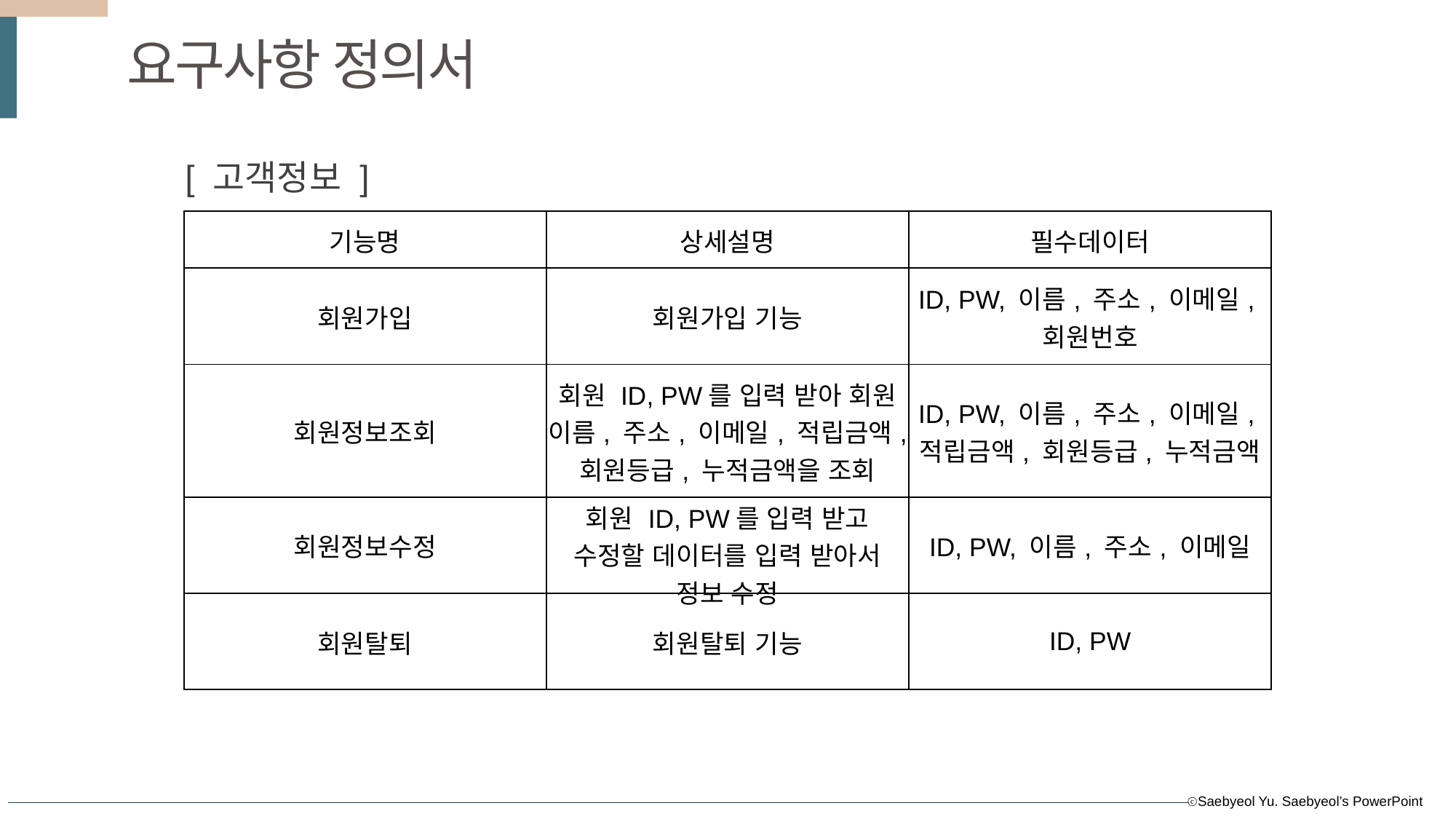

요구사항 정의서
[ 고객정보 ]
| 기능명 | 상세설명 | 필수데이터 |
| --- | --- | --- |
| 회원가입 | 회원가입 기능 | ID, PW, 이름, 주소, 이메일, 회원번호 |
| 회원정보조회 | 회원 ID, PW를 입력 받아 회원 이름, 주소, 이메일, 적립금액, 회원등급, 누적금액을 조회 | ID, PW, 이름, 주소, 이메일, 적립금액, 회원등급, 누적금액 |
| 회원정보수정 | 회원 ID, PW를 입력 받고 수정할 데이터를 입력 받아서 정보 수정 | ID, PW, 이름, 주소, 이메일 |
| 회원탈퇴 | 회원탈퇴 기능 | ID, PW |